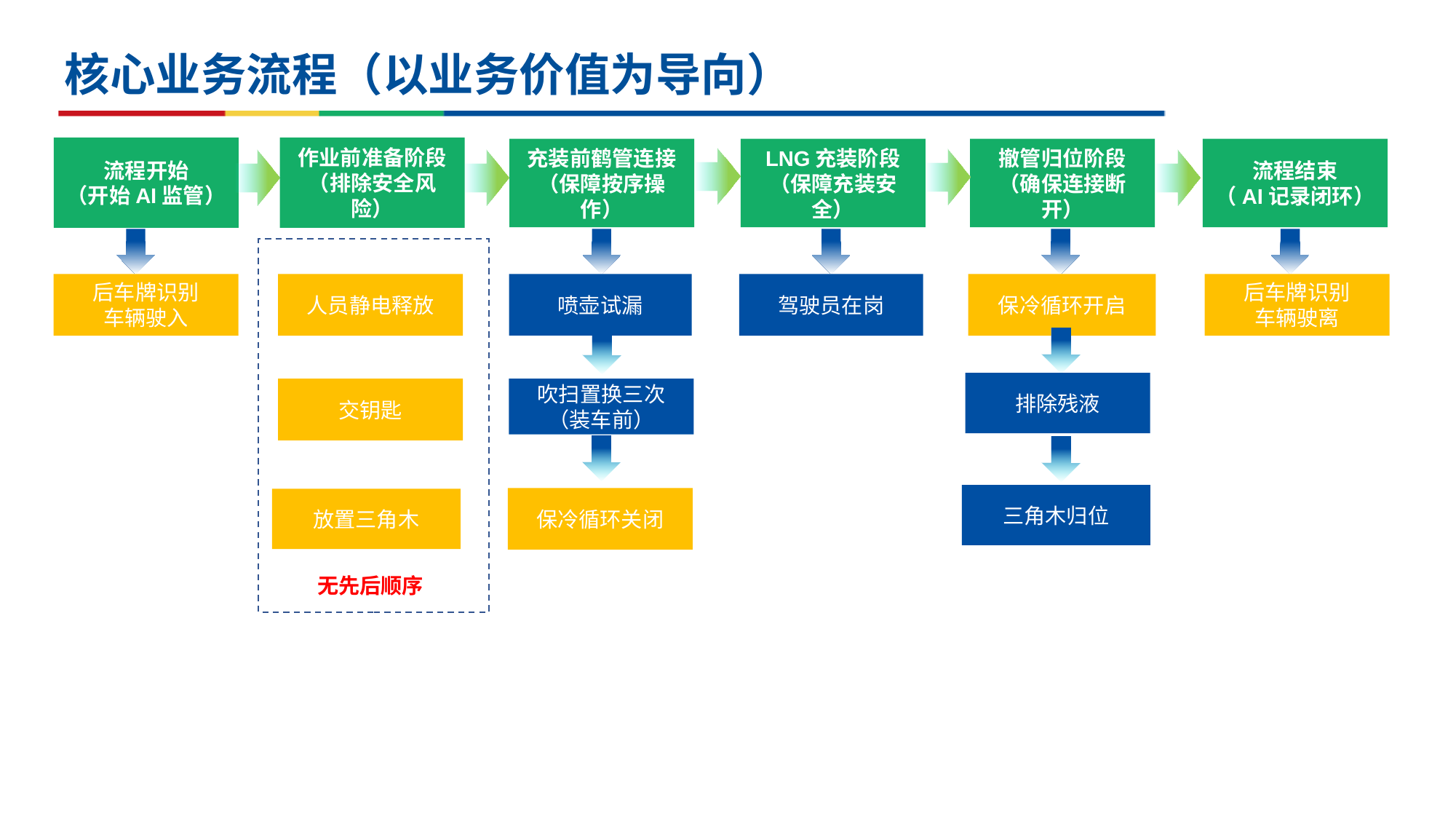

# 核心业务流程（以业务价值为导向）
流程开始
（开始AI监管）
作业前准备阶段
（排除安全风险）
充装前鹤管连接
（保障按序操作）
LNG充装阶段
（保障充装安全）
撤管归位阶段
（确保连接断开）
流程结束
（AI记录闭环）

后车牌识别
车辆驶入
人员静电释放
驾驶员在岗
保冷循环开启
后车牌识别
车辆驶离
喷壶试漏

排除残液
交钥匙
吹扫置换三次（装车前）

三角木归位
保冷循环关闭
放置三角木
无先后顺序